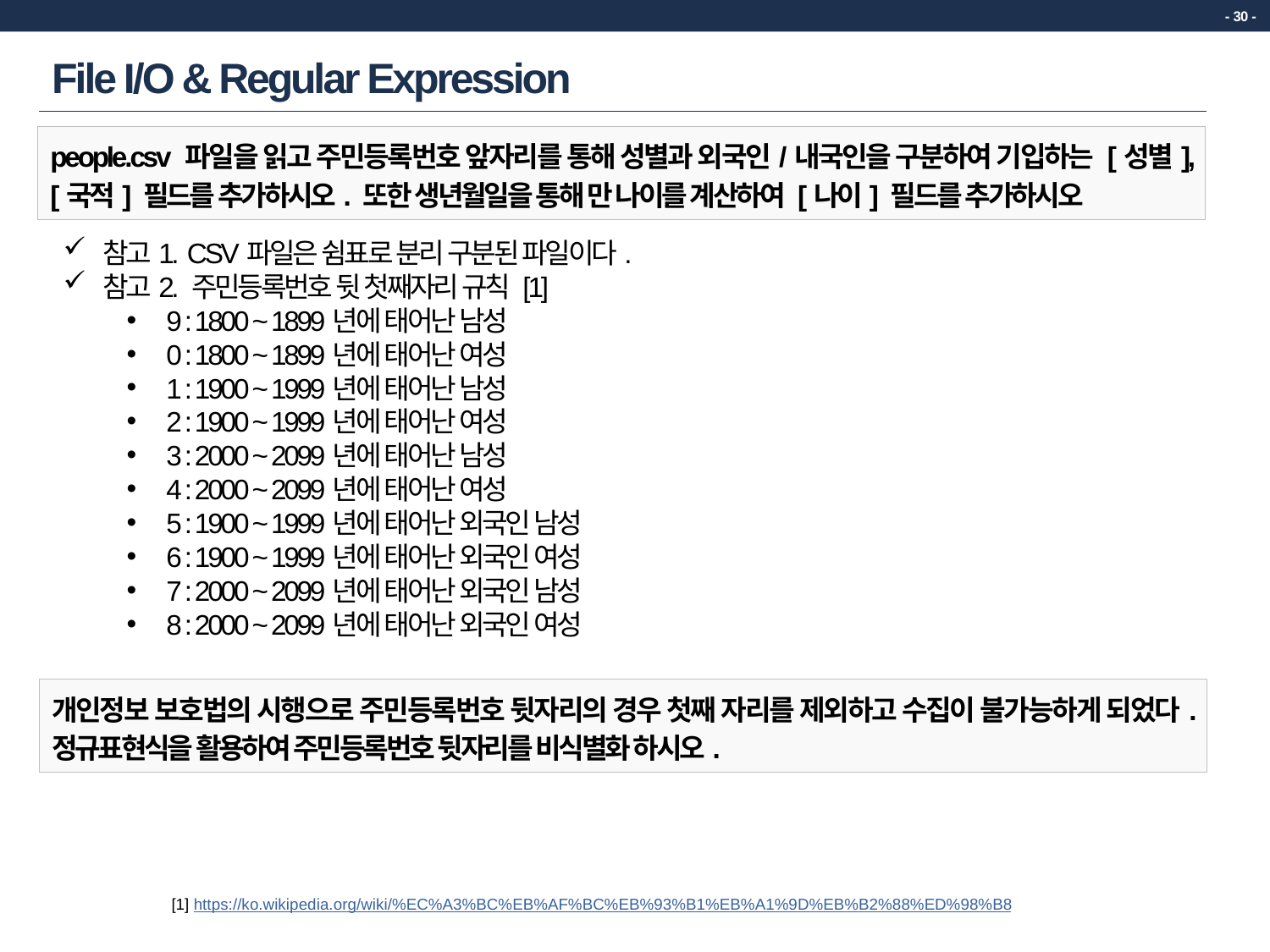

- 30 -
# File I/O & Regular Expression
people.csv 파일을 읽고 주민등록번호 앞자리를 통해 성별과 외국인/내국인을 구분하여 기입하는 [성별], [국적] 필드를 추가하시오. 또한 생년월일을 통해 만 나이를 계산하여 [나이] 필드를 추가하시오
참고1.  CSV파일은 쉼표로 분리 구분된 파일이다.
참고2. 주민등록번호 뒷 첫째자리 규칙 [1]
9 : 1800 ~ 1899년에 태어난 남성
0 : 1800 ~ 1899년에 태어난 여성
1 : 1900 ~ 1999년에 태어난 남성
2 : 1900 ~ 1999년에 태어난 여성
3 : 2000 ~ 2099년에 태어난 남성
4 : 2000 ~ 2099년에 태어난 여성
5 : 1900 ~ 1999년에 태어난 외국인 남성
6 : 1900 ~ 1999년에 태어난 외국인 여성
7 : 2000 ~ 2099년에 태어난 외국인 남성
8 : 2000 ~ 2099년에 태어난 외국인 여성
개인정보 보호법의 시행으로 주민등록번호 뒷자리의 경우 첫째 자리를 제외하고 수집이 불가능하게 되었다. 정규표현식을 활용하여 주민등록번호 뒷자리를 비식별화 하시오.
[1] https://ko.wikipedia.org/wiki/%EC%A3%BC%EB%AF%BC%EB%93%B1%EB%A1%9D%EB%B2%88%ED%98%B8